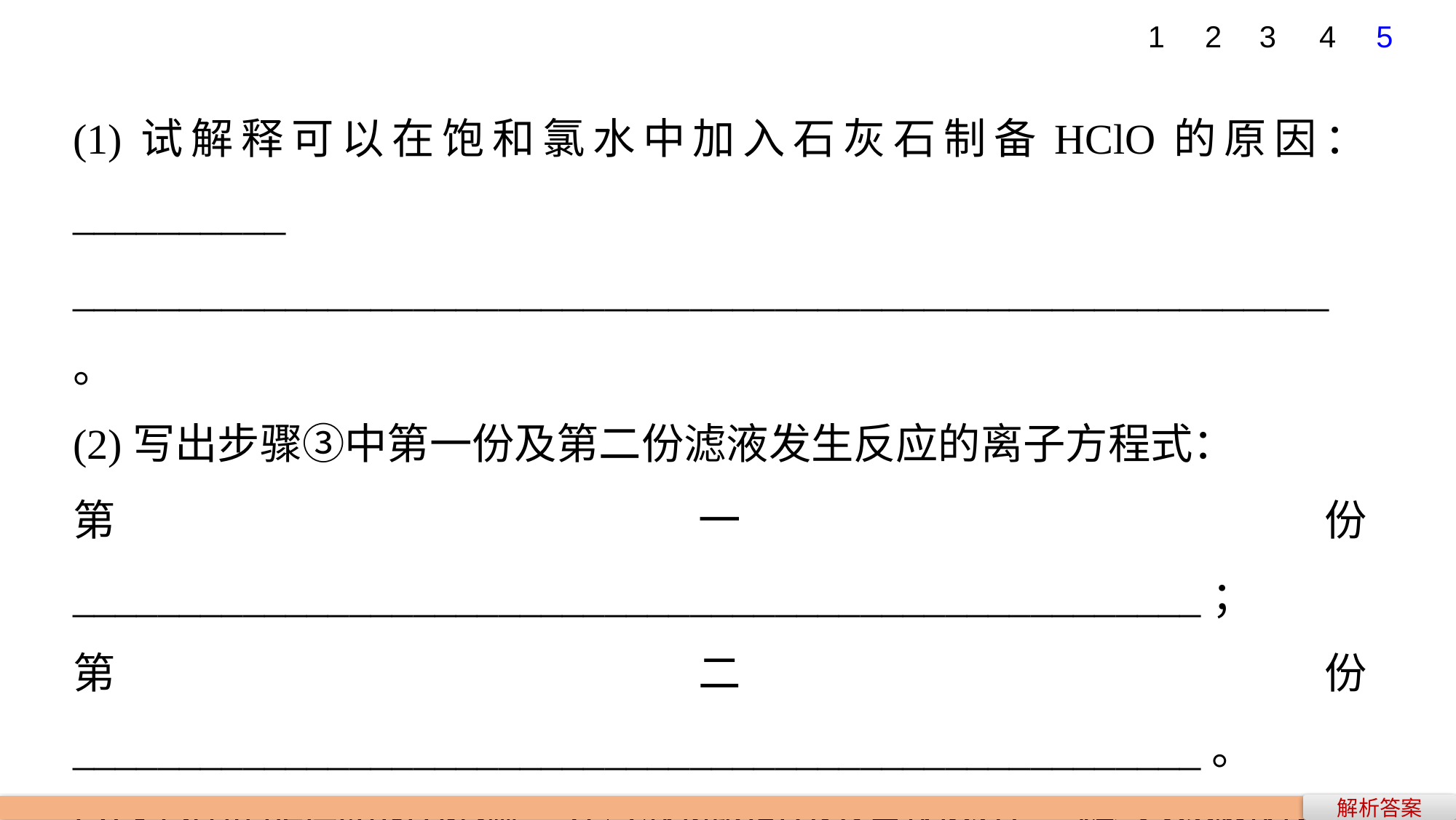

1
2
3
4
5
(1)试解释可以在饱和氯水中加入石灰石制备HClO的原因：__________
___________________________________________________________。
(2)写出步骤③中第一份及第二份滤液发生反应的离子方程式：
第一份_____________________________________________________；
第二份_____________________________________________________。
(3)试根据所学知识推测，在②的滤液中含有的溶质，除了溶解的极少量氯气外，还含有的其他溶质为_________________________________
_________(写化学式)。
解析答案